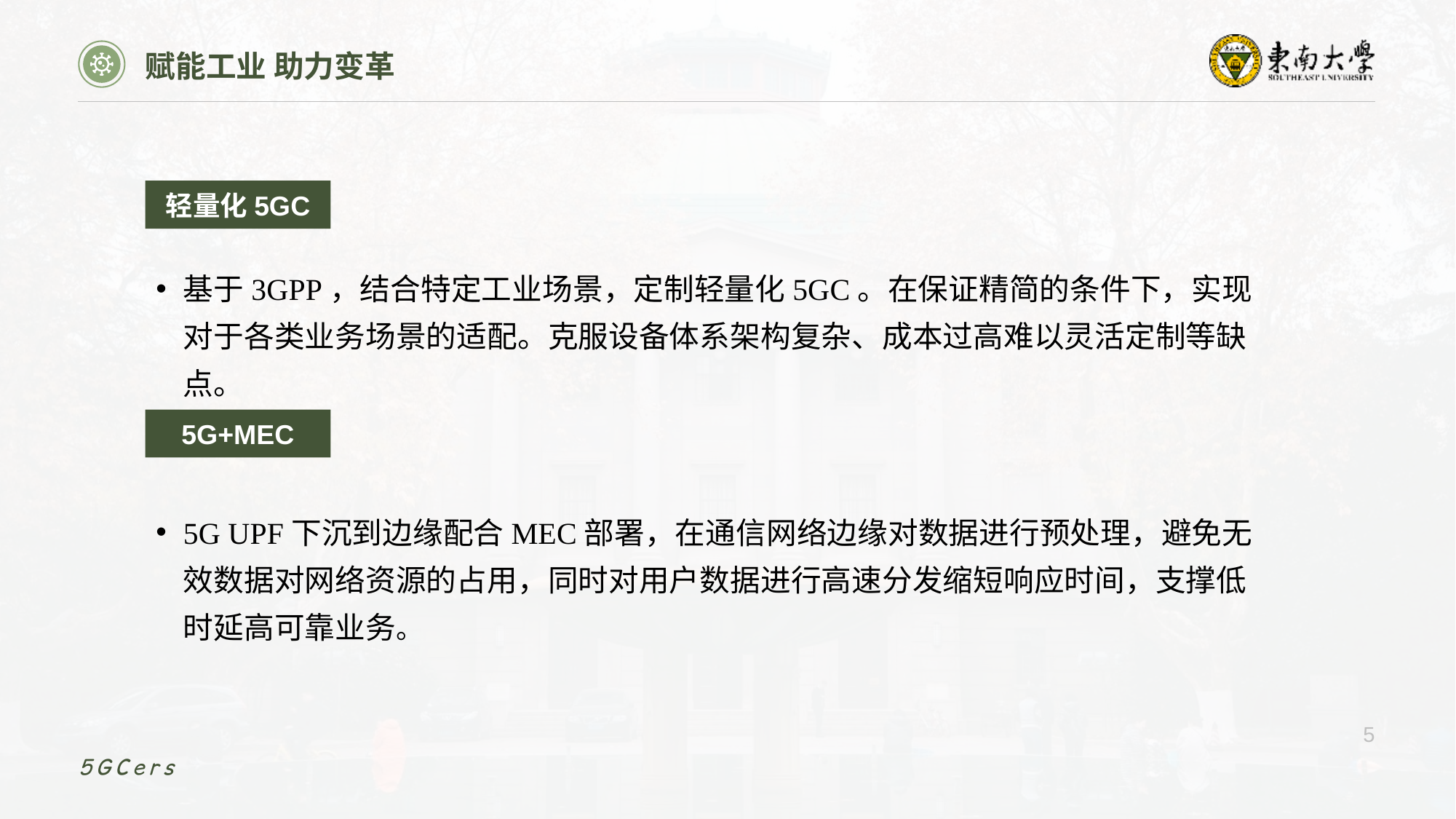

赋能工业 助力变革
轻量化5GC
基于3GPP，结合特定工业场景，定制轻量化5GC。在保证精简的条件下，实现对于各类业务场景的适配。克服设备体系架构复杂、成本过高难以灵活定制等缺点。
5G+MEC
5G UPF下沉到边缘配合MEC部署，在通信网络边缘对数据进行预处理，避免无效数据对网络资源的占用，同时对用户数据进行高速分发缩短响应时间，支撑低时延高可靠业务。
5
5GCers